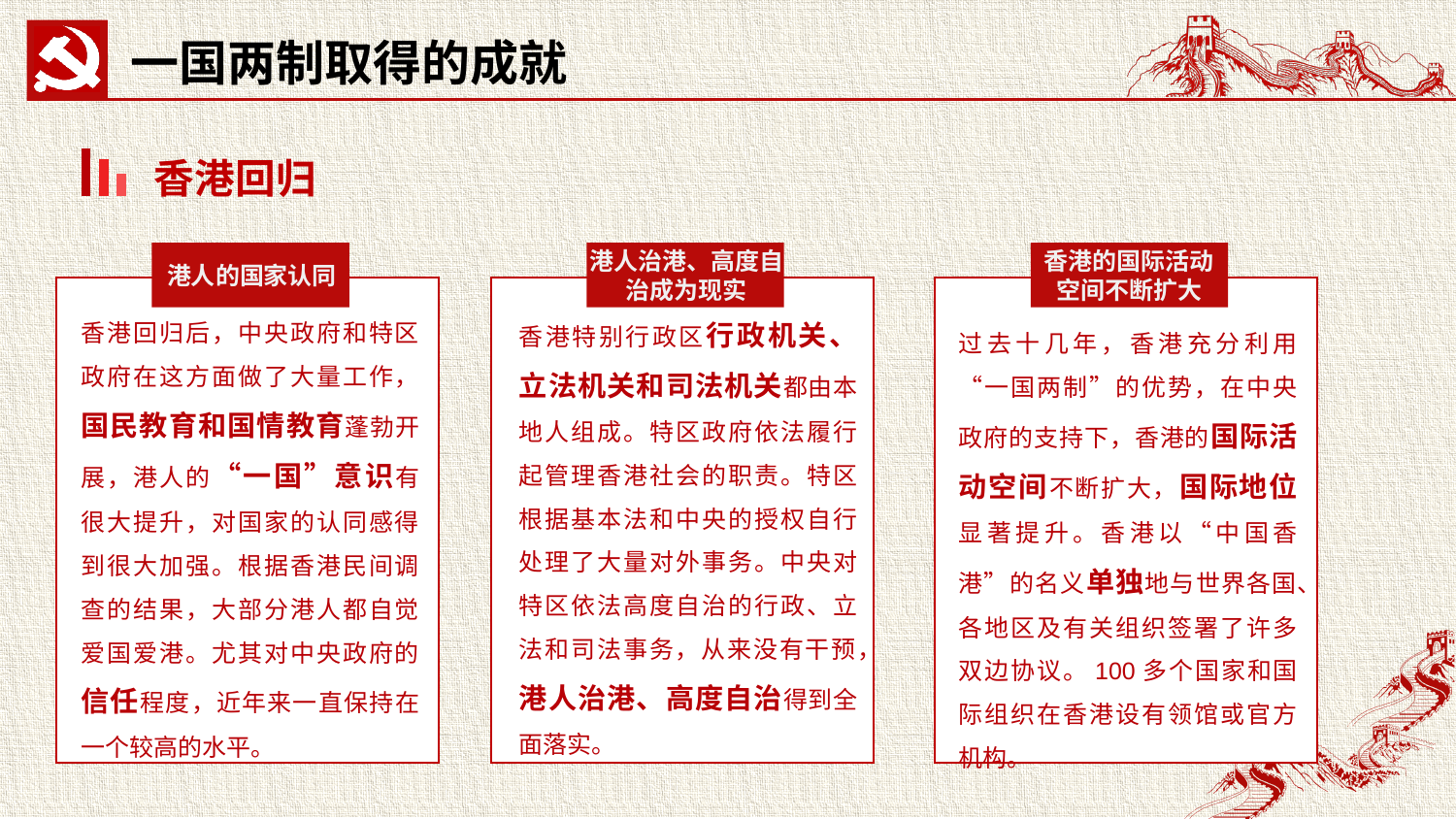

一国两制取得的成就
香港回归
港人治港、高度自治成为现实

香港的国际活动空间不断扩大

港人的国家认同

香港特别行政区行政机关、立法机关和司法机关都由本地人组成。特区政府依法履行起管理香港社会的职责。特区根据基本法和中央的授权自行处理了大量对外事务。中央对特区依法高度自治的行政、立法和司法事务，从来没有干预，港人治港、高度自治得到全面落实。
香港回归后，中央政府和特区政府在这方面做了大量工作，国民教育和国情教育蓬勃开展，港人的“一国”意识有很大提升，对国家的认同感得到很大加强。根据香港民间调查的结果，大部分港人都自觉爱国爱港。尤其对中央政府的信任程度，近年来一直保持在一个较高的水平。
过去十几年，香港充分利用“一国两制”的优势，在中央政府的支持下，香港的国际活动空间不断扩大，国际地位显著提升。香港以“中国香港”的名义单独地与世界各国、各地区及有关组织签署了许多双边协议。100多个国家和国际组织在香港设有领馆或官方机构。